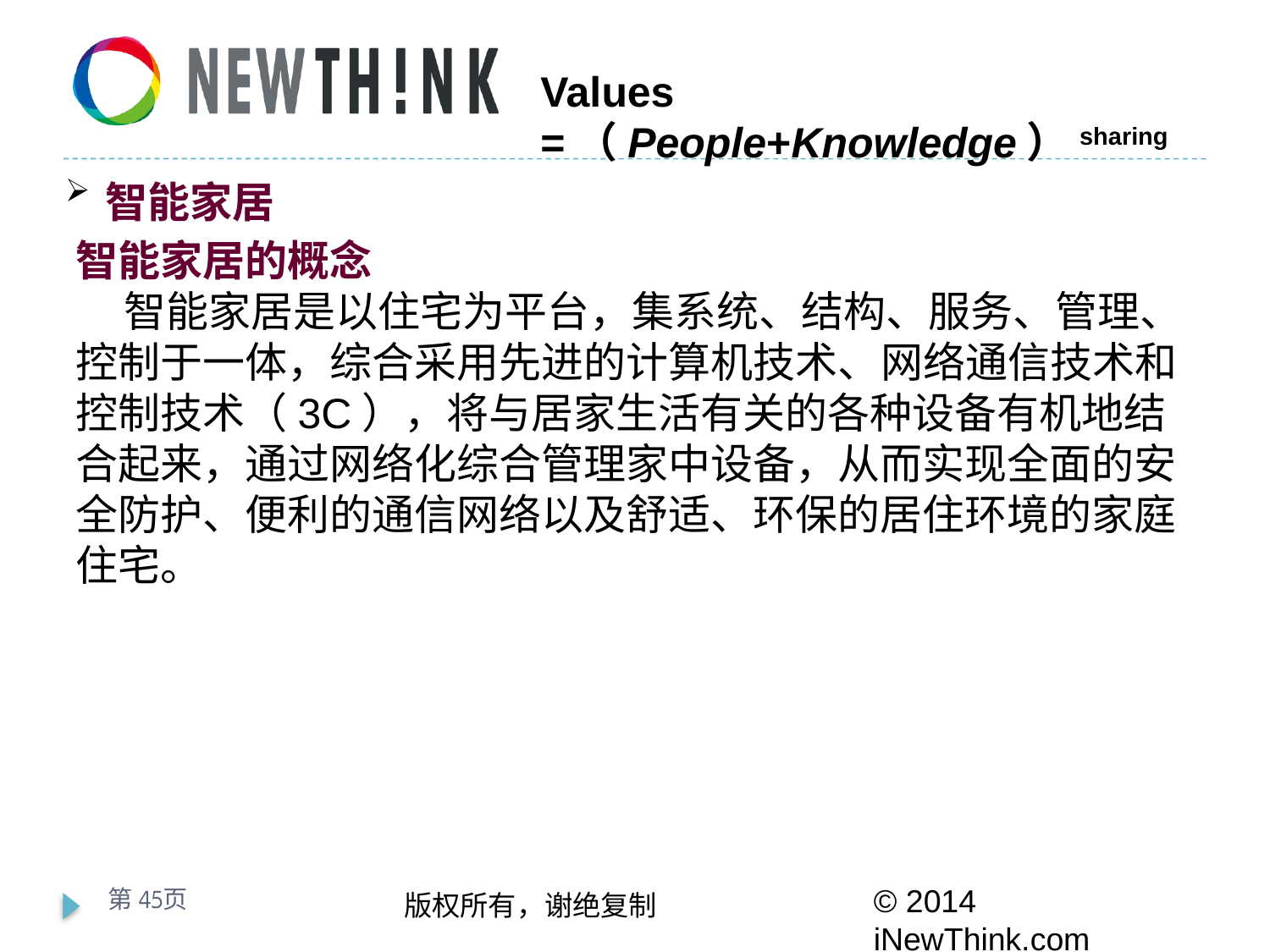

智能家居
智能家居的概念
    智能家居是以住宅为平台，集系统、结构、服务、管理、控制于一体，综合采用先进的计算机技术、网络通信技术和控制技术（3C），将与居家生活有关的各种设备有机地结合起来，通过网络化综合管理家中设备，从而实现全面的安全防护、便利的通信网络以及舒适、环保的居住环境的家庭住宅。
第45页